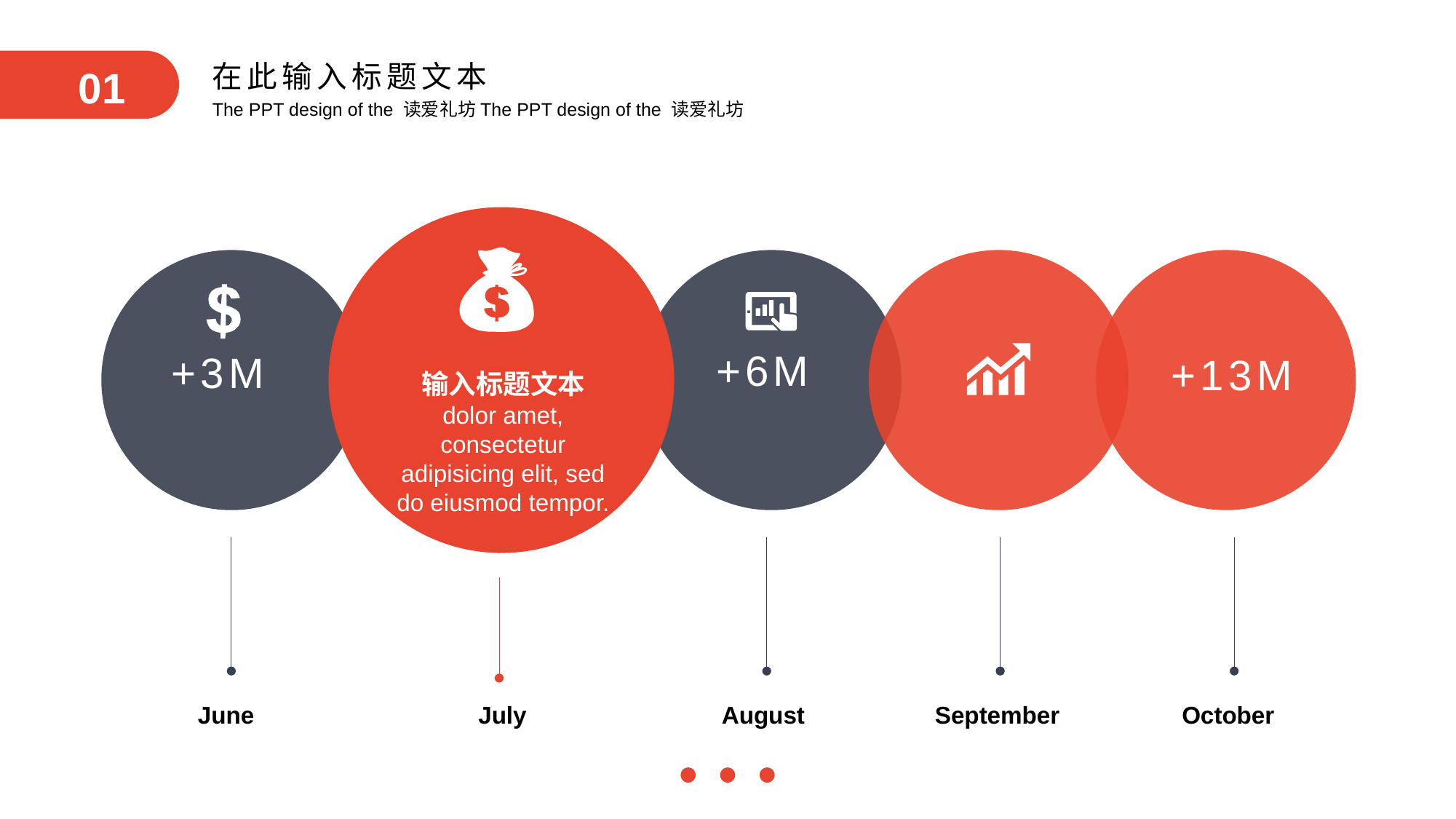

+6M
+3M
+13M

输入标题文本
dolor amet, consectetur adipisicing elit, sed do eiusmod tempor.
June
July
August
October
September